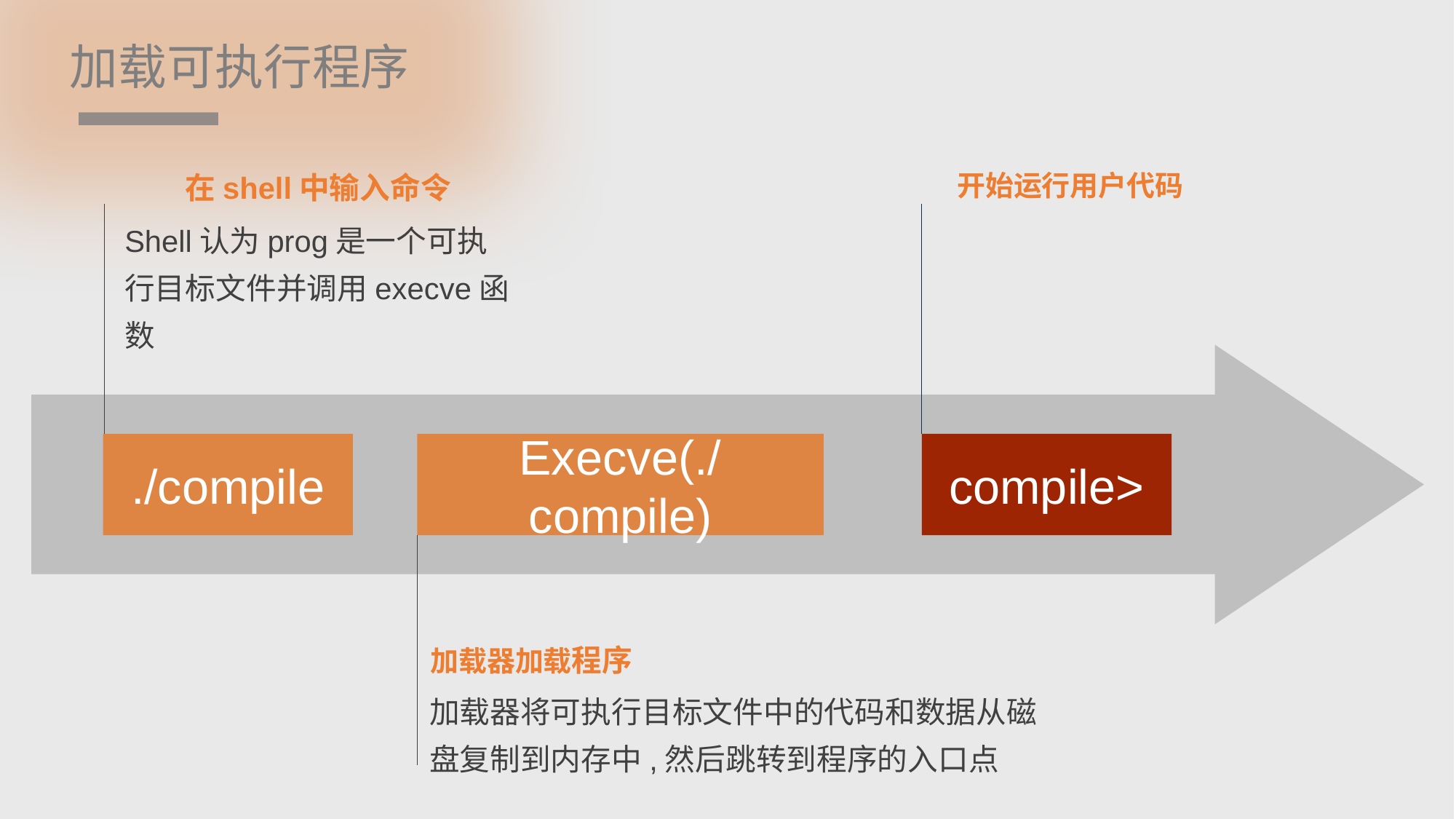

加载可执行程序

在shell中输入命令
Shell认为prog是一个可执行目标文件并调用execve函数
开始运行用户代码

./compile
Execve(./compile)
compile>
加载器加载程序
加载器将可执行目标文件中的代码和数据从磁盘复制到内存中,然后跳转到程序的入口点